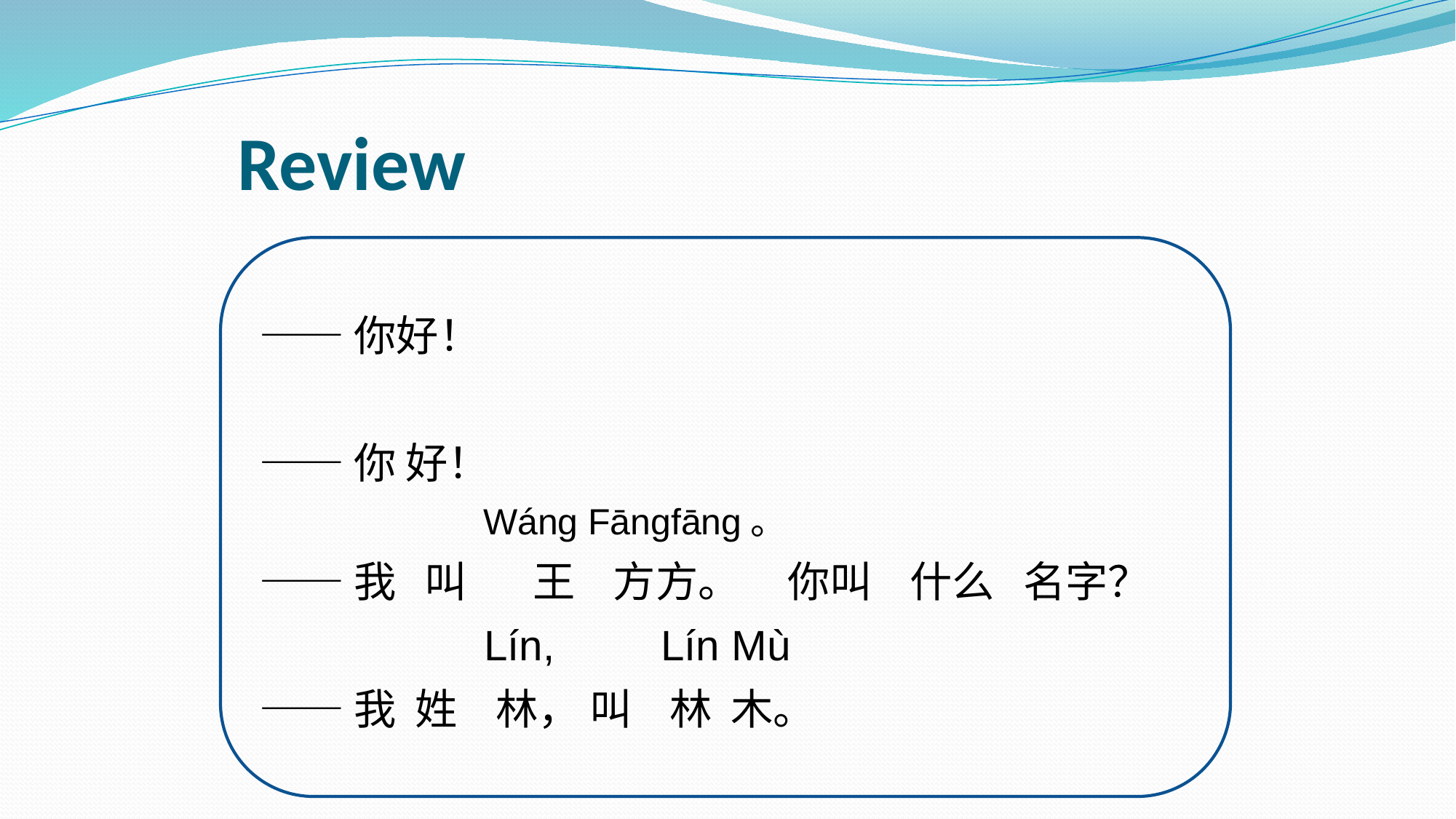

# Review

——你好！

——你 好！
                      Wáng Fāngfāng。
——我   叫       王    方方。     你叫    什么   名字？
                   Lín,         Lín Mù
——我  姓    林， 叫    林  木。